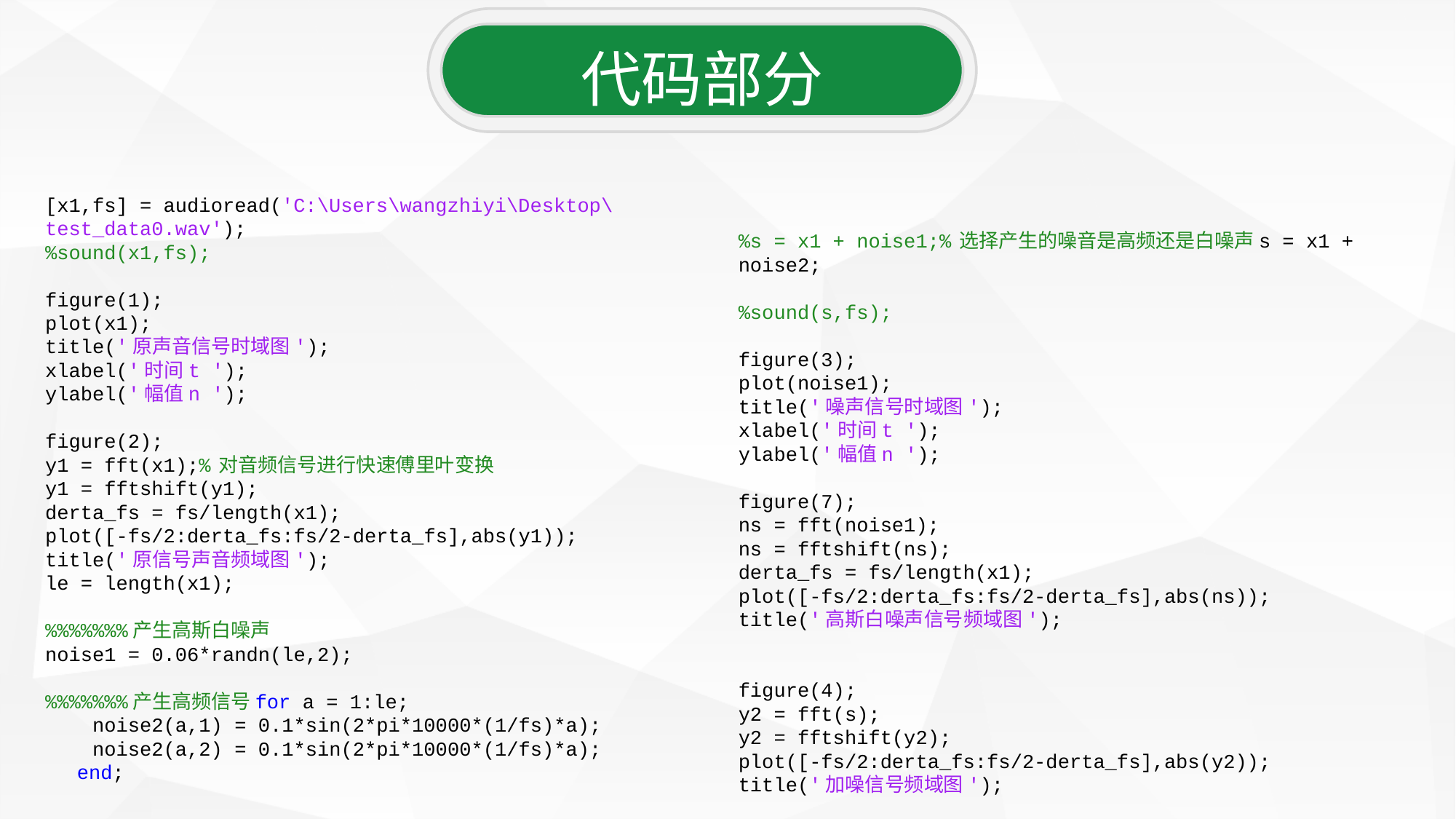

代码部分
[x1,fs] = audioread('C:\Users\wangzhiyi\Desktop\test_data0.wav');
%sound(x1,fs);

figure(1);
plot(x1);
title('原声音信号时域图');
xlabel('时间t ');
ylabel('幅值n ');

figure(2);
y1 = fft(x1);% 对音频信号进行快速傅里叶变换
y1 = fftshift(y1);
derta_fs = fs/length(x1);
plot([-fs/2:derta_fs:fs/2-derta_fs],abs(y1));
title('原信号声音频域图');
le = length(x1);

%%%%%%%产生高斯白噪声
noise1 = 0.06*randn(le,2);

%%%%%%%产生高频信号for a = 1:le;
    noise2(a,1) = 0.1*sin(2*pi*10000*(1/fs)*a);
    noise2(a,2) = 0.1*sin(2*pi*10000*(1/fs)*a);
end;

%s = x1 + noise1;% 选择产生的噪音是高频还是白噪声s = x1 + noise2;

%sound(s,fs);

figure(3);
plot(noise1);
title('噪声信号时域图');
xlabel('时间t ');
ylabel('幅值n ');

figure(7);
ns = fft(noise1);
ns = fftshift(ns);
derta_fs = fs/length(x1);
plot([-fs/2:derta_fs:fs/2-derta_fs],abs(ns));
title('高斯白噪声信号频域图');

figure(4);
y2 = fft(s);
y2 = fftshift(y2);
plot([-fs/2:derta_fs:fs/2-derta_fs],abs(y2));
title('加噪信号频域图');